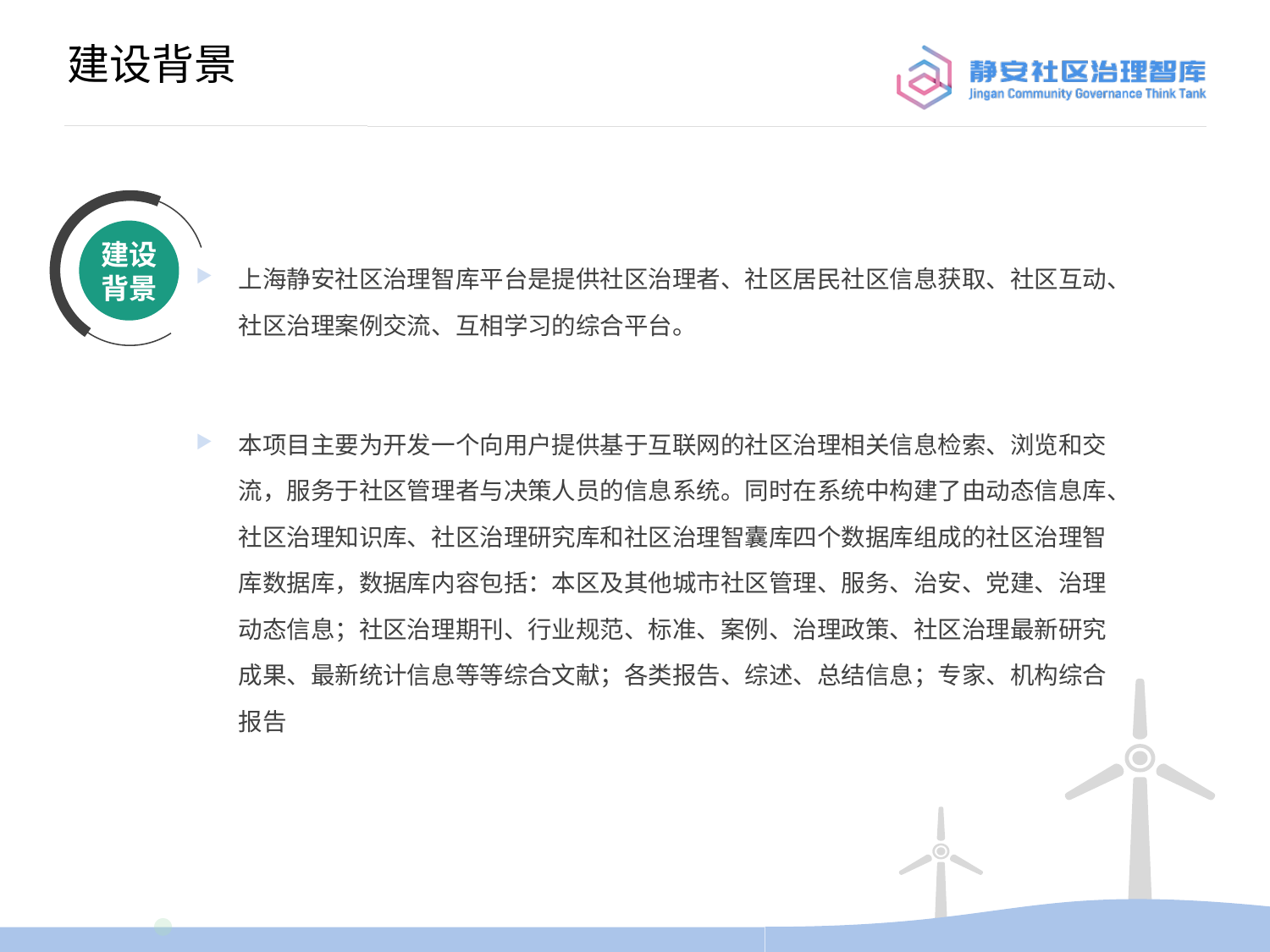

建设背景

建设
背景
上海静安社区治理智库平台是提供社区治理者、社区居民社区信息获取、社区互动、社区治理案例交流、互相学习的综合平台。

本项目主要为开发一个向用户提供基于互联网的社区治理相关信息检索、浏览和交流，服务于社区管理者与决策人员的信息系统。同时在系统中构建了由动态信息库、社区治理知识库、社区治理研究库和社区治理智囊库四个数据库组成的社区治理智库数据库，数据库内容包括：本区及其他城市社区管理、服务、治安、党建、治理动态信息；社区治理期刊、行业规范、标准、案例、治理政策、社区治理最新研究成果、最新统计信息等等综合文献；各类报告、综述、总结信息；专家、机构综合报告